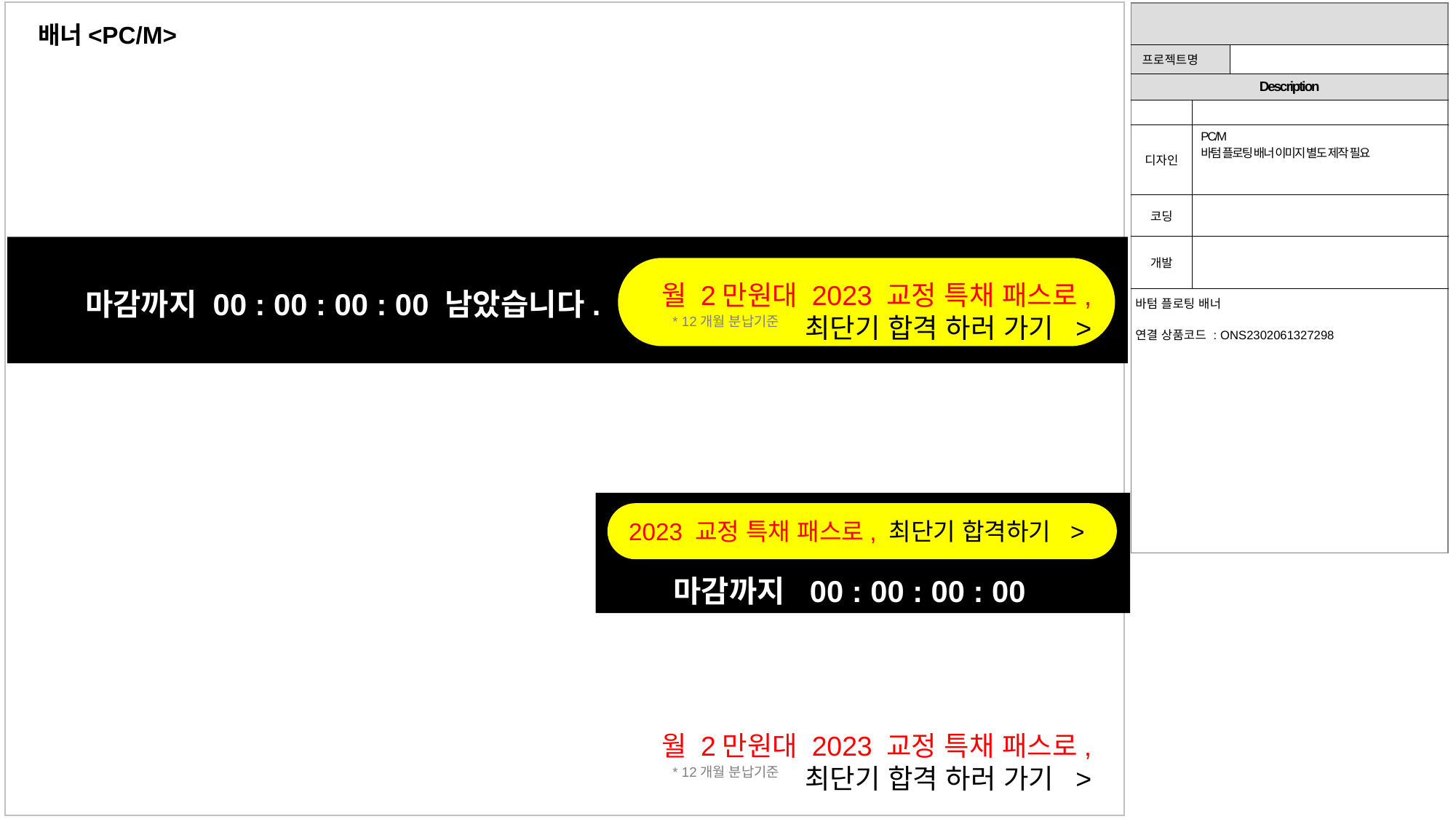

|  |  |  |
| --- | --- | --- |
| 프로젝트명 |  |  |
| Description |  |  |
|  |  |  |
| 디자인 | PC/M 바텀 플로팅 배너 이미지 별도 제작 필요 |  |
| 코딩 |  |  |
| 개발 |  |  |
| 바텀 플로팅 배너 연결 상품코드 : ONS2302061327298 |  |  |
배너<PC/M>

월 2만원대 2023 교정 특채 패스로,
최단기 합격 하러 가기  >
마감까지 00 : 00 : 00 : 00 남았습니다.
* 12개월 분납기준

2023 교정 특채 패스로, 최단기 합격하기  >
마감까지  00 : 00 : 00 : 00
월 2만원대 2023 교정 특채 패스로,
최단기 합격 하러 가기  >
* 12개월 분납기준